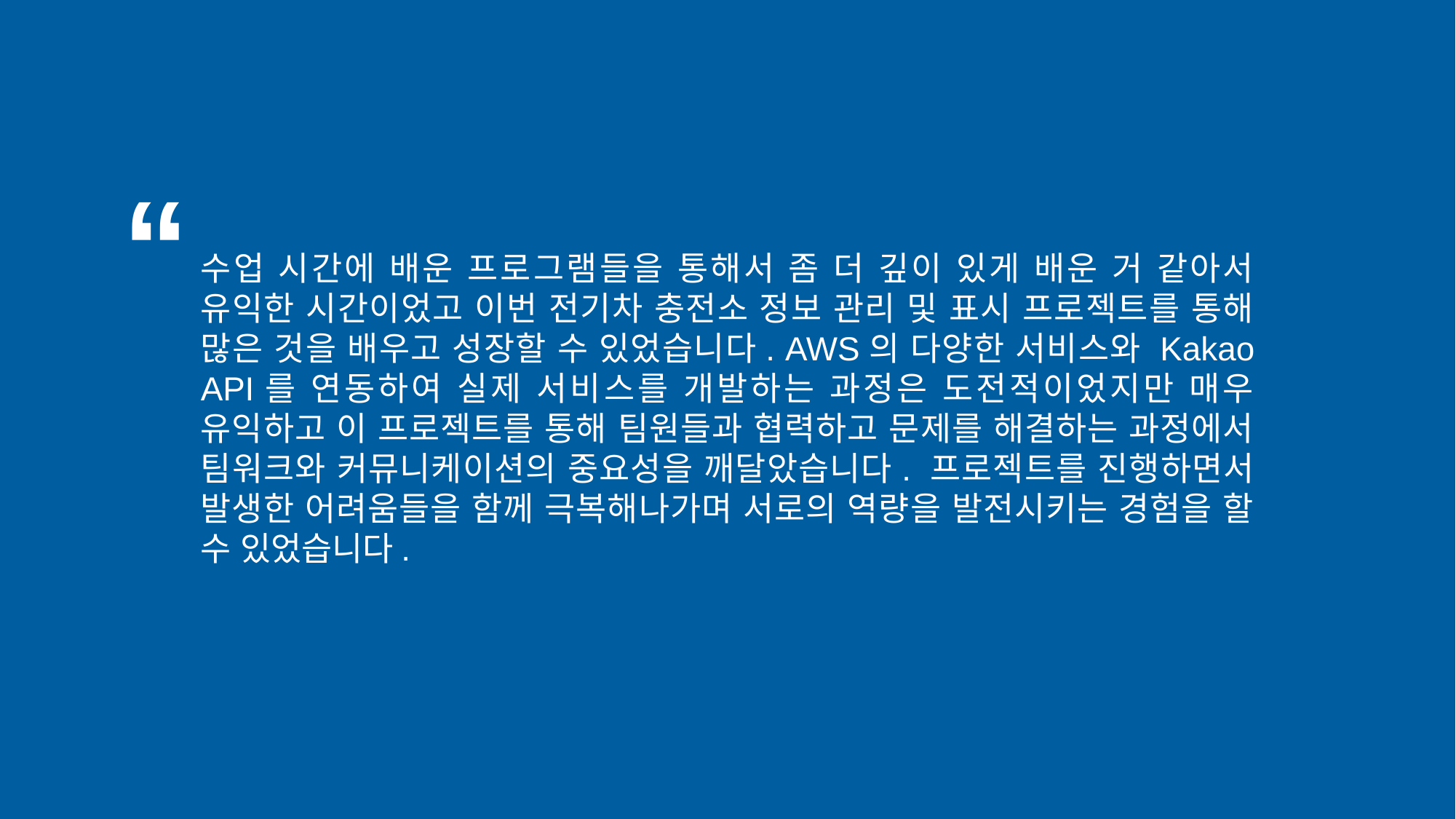

“
수업 시간에 배운 프로그램들을 통해서 좀 더 깊이 있게 배운 거 같아서 유익한 시간이었고 이번 전기차 충전소 정보 관리 및 표시 프로젝트를 통해 많은 것을 배우고 성장할 수 있었습니다. AWS의 다양한 서비스와 Kakao API를 연동하여 실제 서비스를 개발하는 과정은 도전적이었지만 매우 유익하고 이 프로젝트를 통해 팀원들과 협력하고 문제를 해결하는 과정에서 팀워크와 커뮤니케이션의 중요성을 깨달았습니다. 프로젝트를 진행하면서 발생한 어려움들을 함께 극복해나가며 서로의 역량을 발전시키는 경험을 할 수 있었습니다.